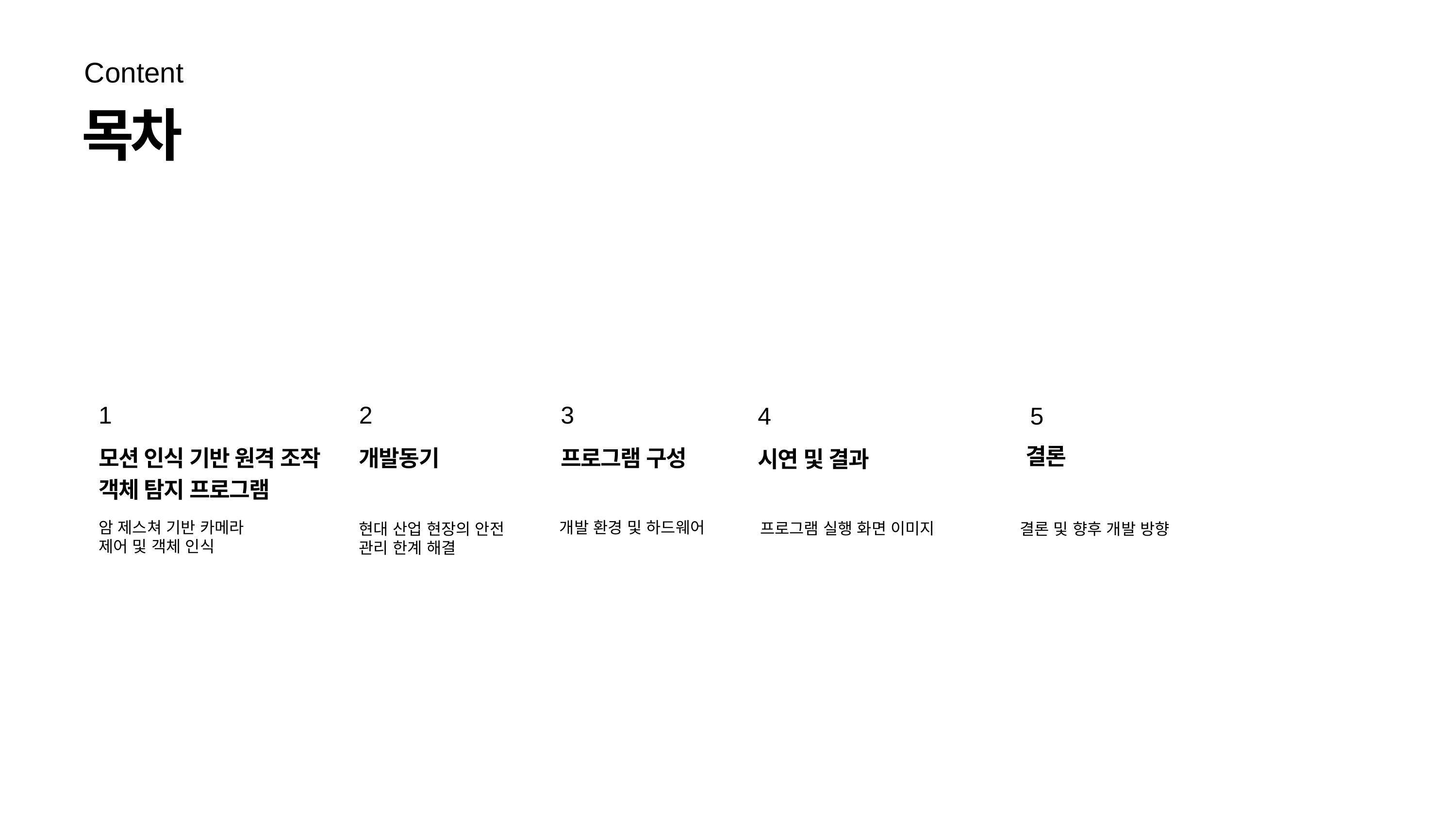

Content
목차
1
2
3
4
5
결론
모션 인식 기반 원격 조작 객체 탐지 프로그램
개발동기
프로그램 구성
시연 및 결과
암 제스쳐 기반 카메라 제어 및 객체 인식

개발 환경 및 하드웨어
프로그램 실행 화면 이미지
현대 산업 현장의 안전 관리 한계 해결
결론 및 향후 개발 방향